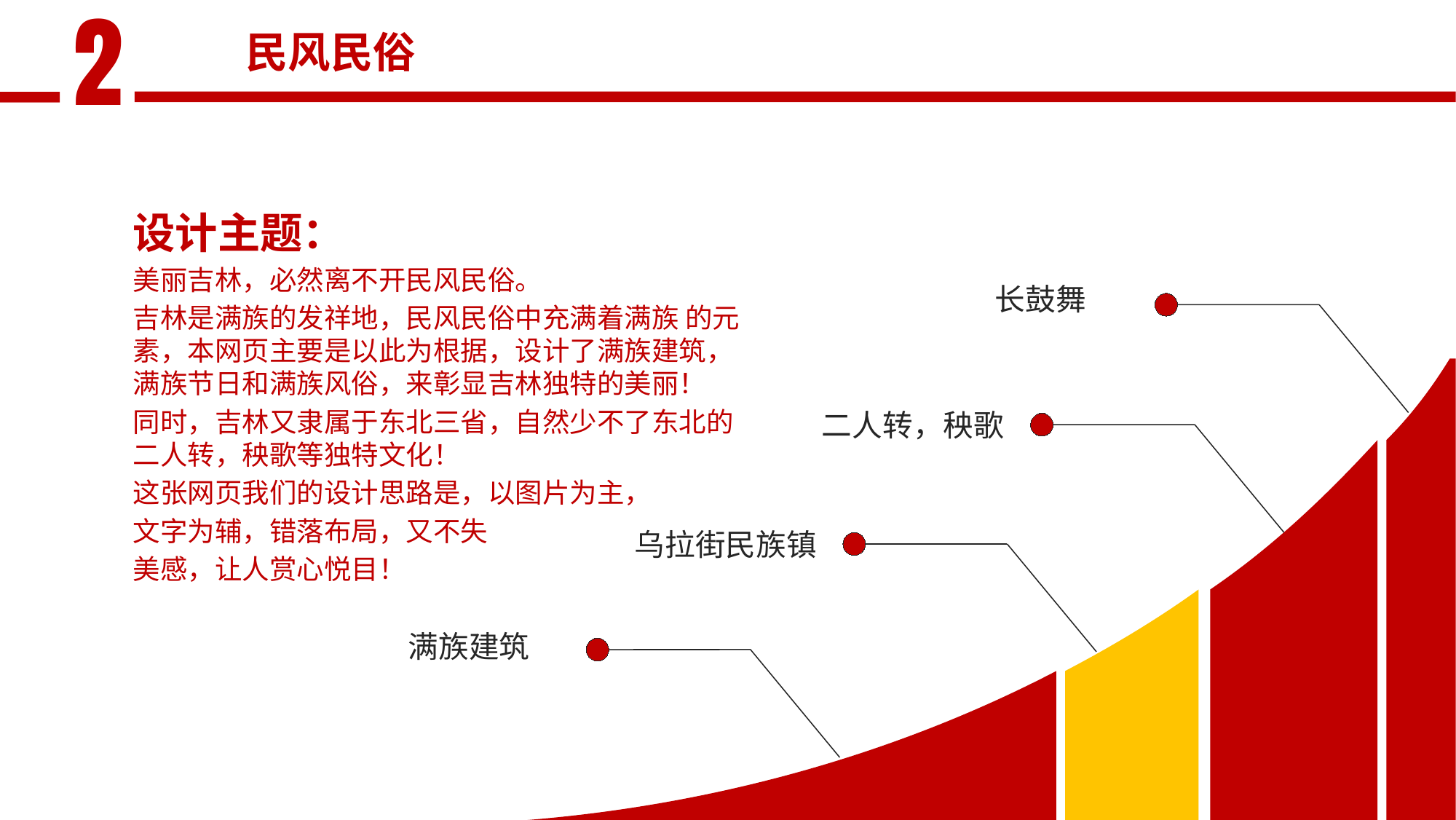

民风民俗
设计主题：
美丽吉林，必然离不开民风民俗。
吉林是满族的发祥地，民风民俗中充满着满族 的元素，本网页主要是以此为根据，设计了满族建筑，满族节日和满族风俗，来彰显吉林独特的美丽！
同时，吉林又隶属于东北三省，自然少不了东北的二人转，秧歌等独特文化！
这张网页我们的设计思路是，以图片为主，
文字为辅，错落布局，又不失
美感，让人赏心悦目！
长鼓舞

二人转，秧歌

乌拉街民族镇

满族建筑